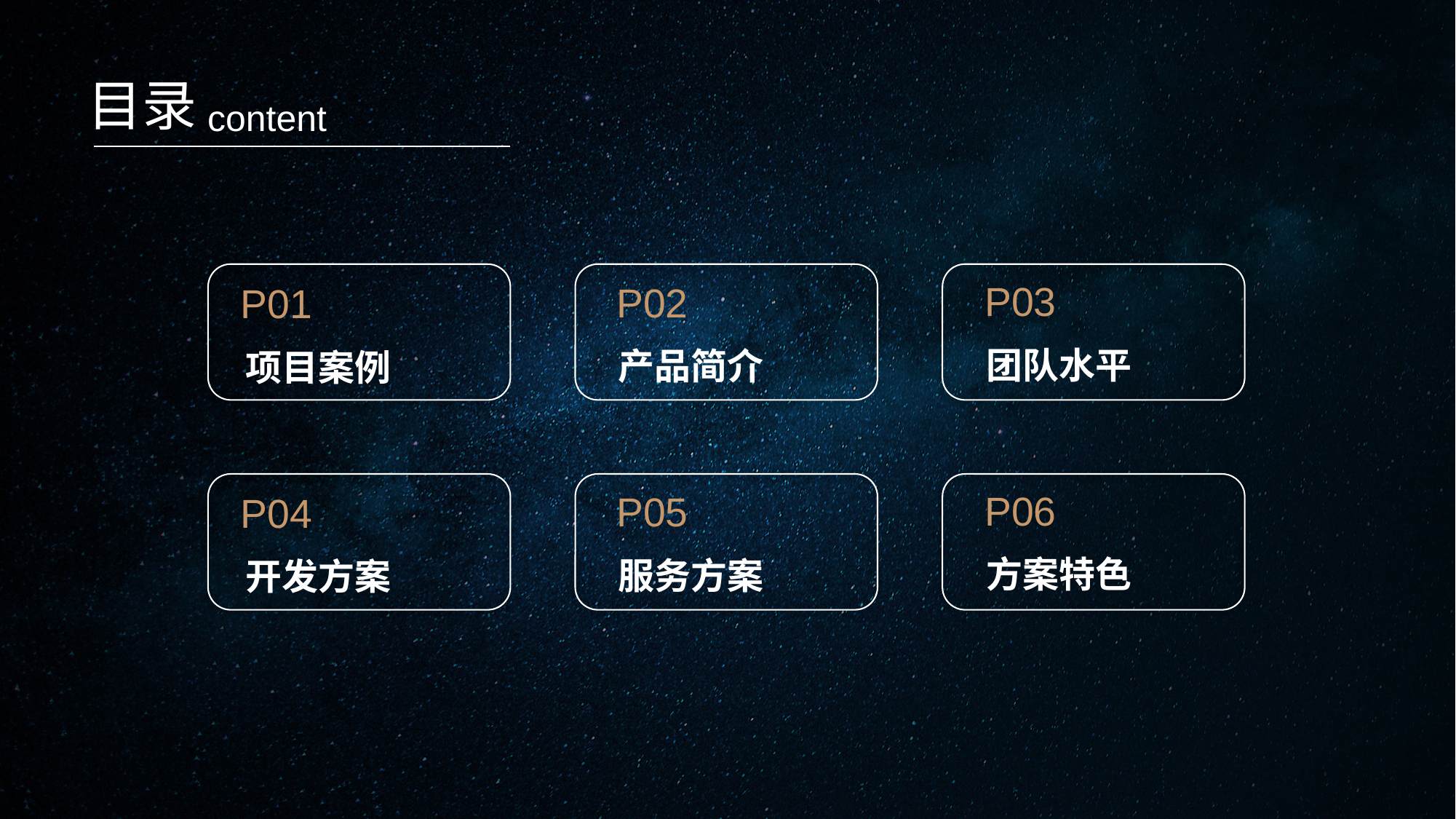

目录
content
P03

团队水平
P02

产品简介
P01

项目案例
P06

方案特色
P05

服务方案
P04

开发方案